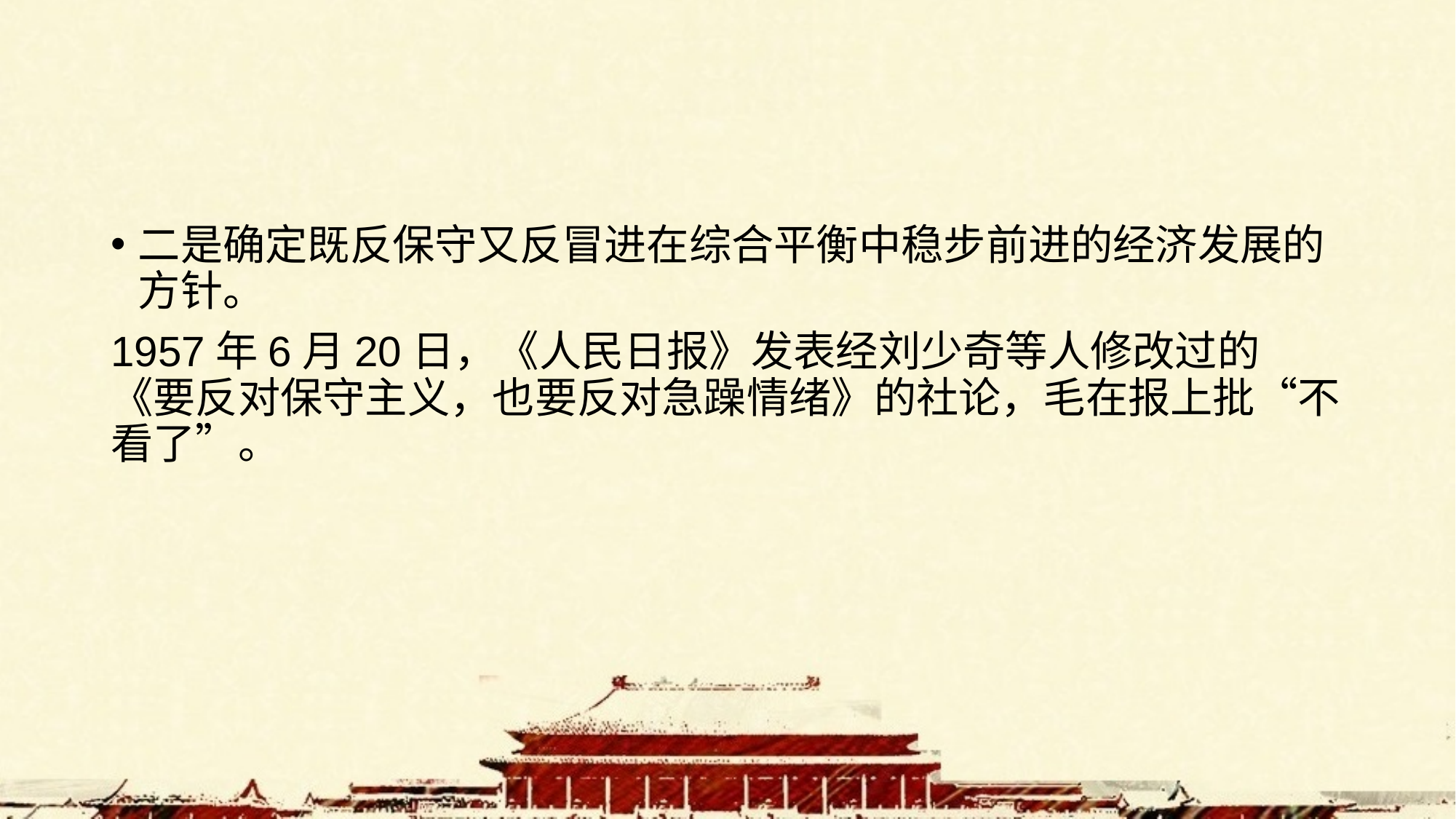

#
二是确定既反保守又反冒进在综合平衡中稳步前进的经济发展的方针。
1957年6月20日，《人民日报》发表经刘少奇等人修改过的《要反对保守主义，也要反对急躁情绪》的社论，毛在报上批“不看了”。